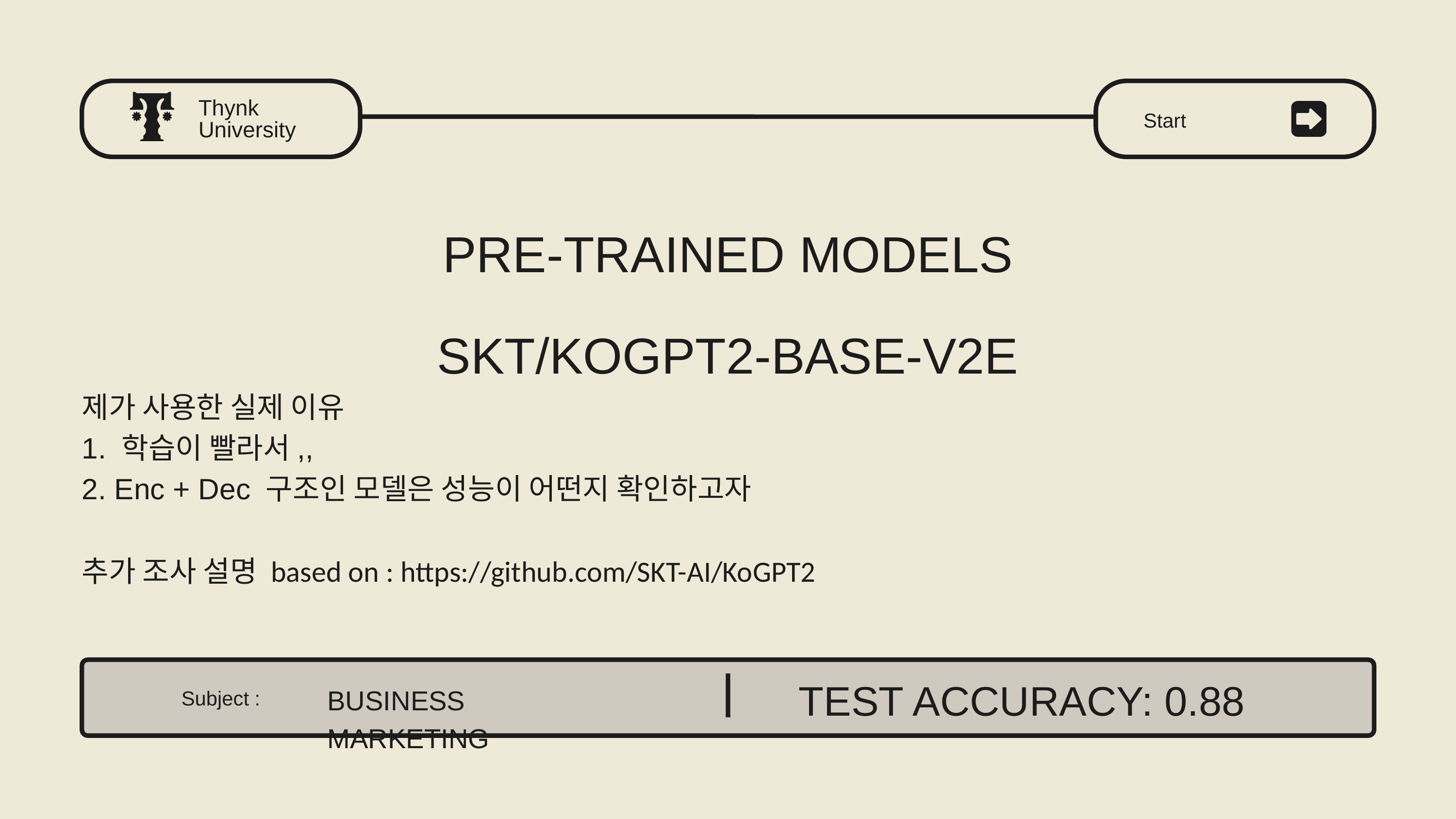

Thynk University

Start

PRE-TRAINED MODELS

SKT/KOGPT2-BASE-V2E
제가 사용한 실제 이유
1. 학습이 빨라서,,
2. Enc + Dec 구조인 모델은 성능이 어떤지 확인하고자

추가 조사 설명 based on : https://github.com/SKT-AI/KoGPT2

TEST ACCURACY: 0.88
BUSINESS MARKETING
Subject :